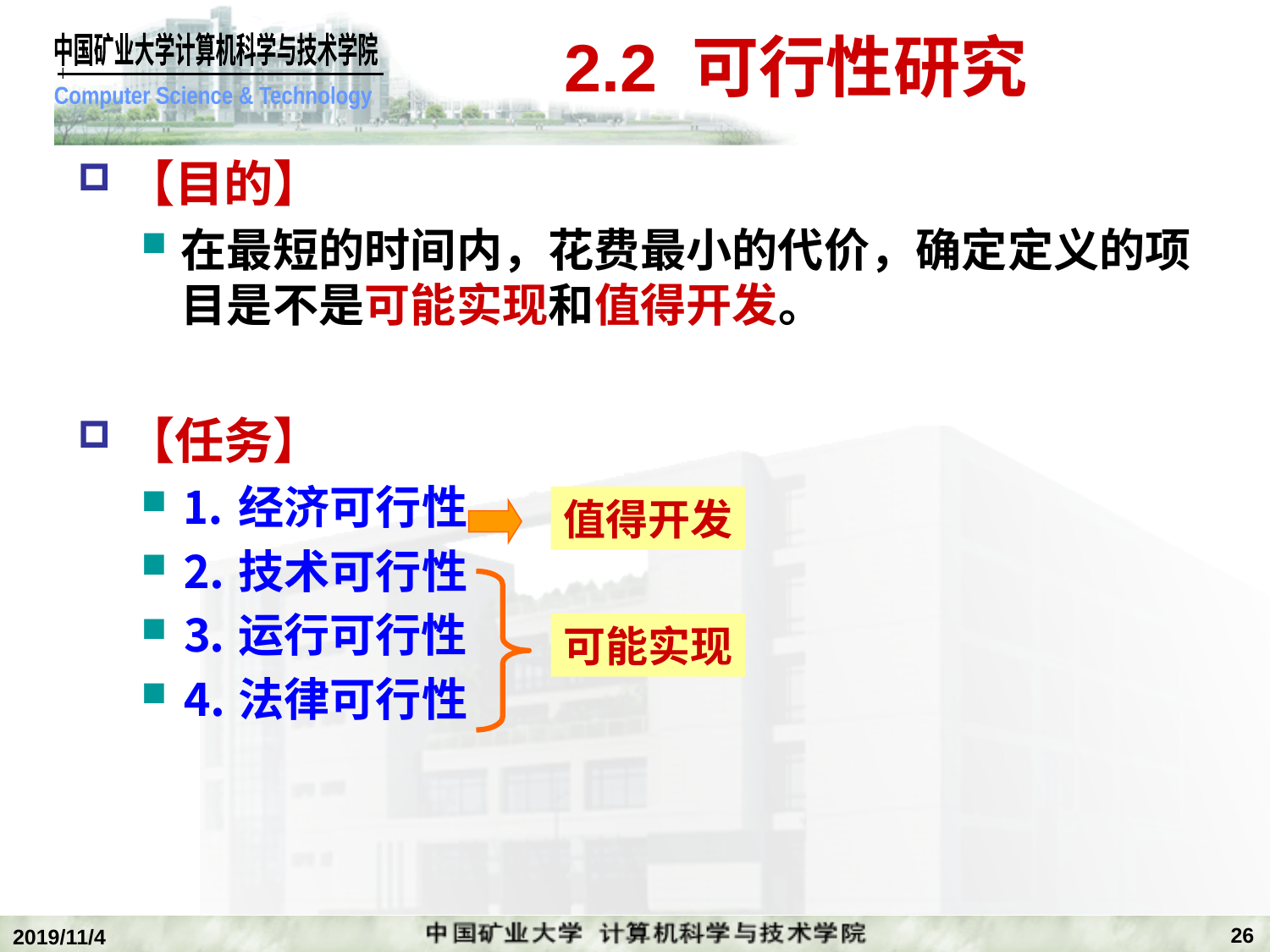

# 2.2 可行性研究
【目的】
在最短的时间内，花费最小的代价，确定定义的项目是不是可能实现和值得开发。

【任务】
⒈经济可行性
⒉技术可行性
⒊运行可行性
⒋法律可行性
值得开发

可能实现
26
2019/11/4